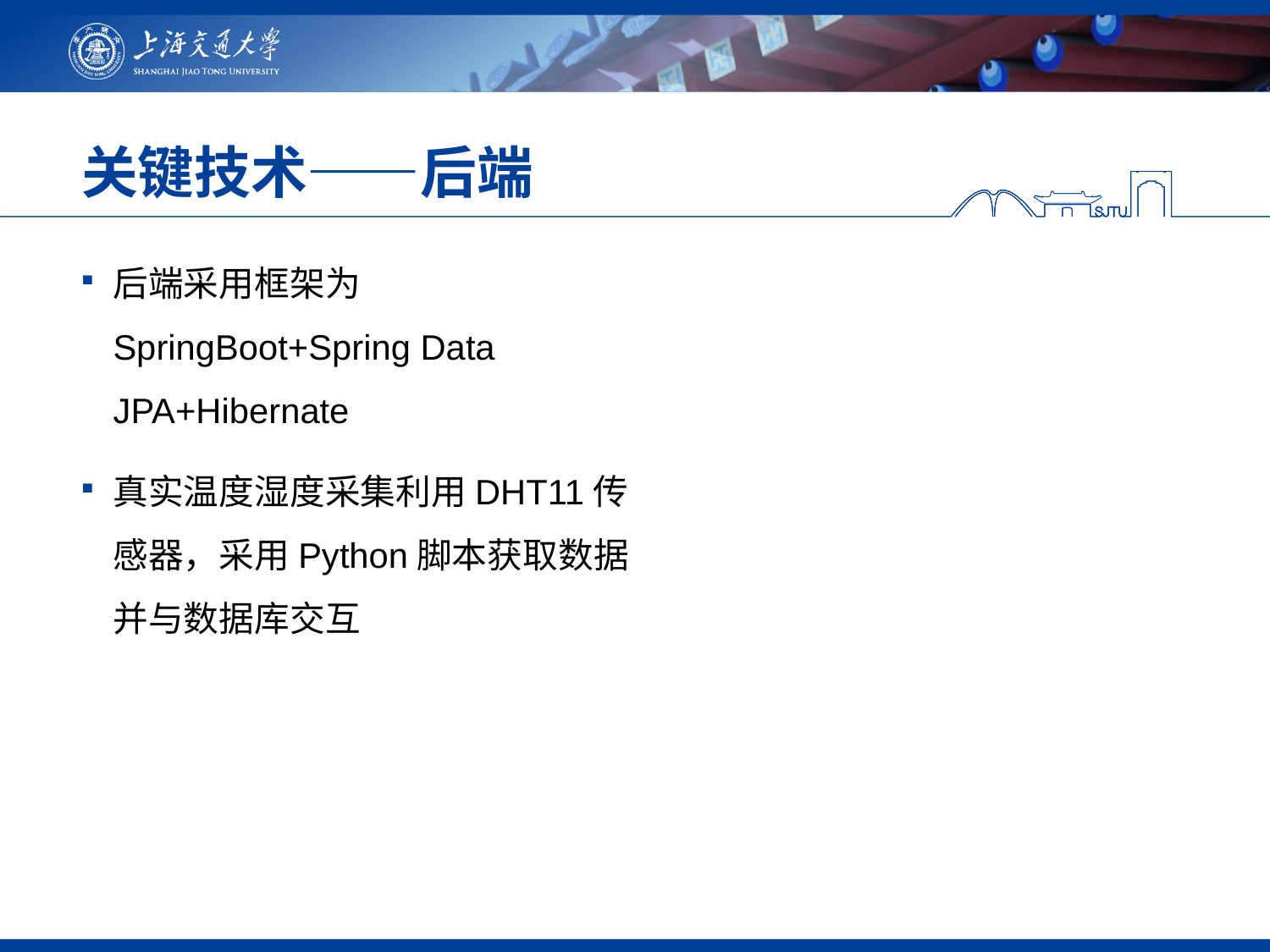

# 关键技术——后端
后端采用框架为SpringBoot+Spring Data JPA+Hibernate
真实温度湿度采集利用DHT11传感器，采用Python脚本获取数据并与数据库交互